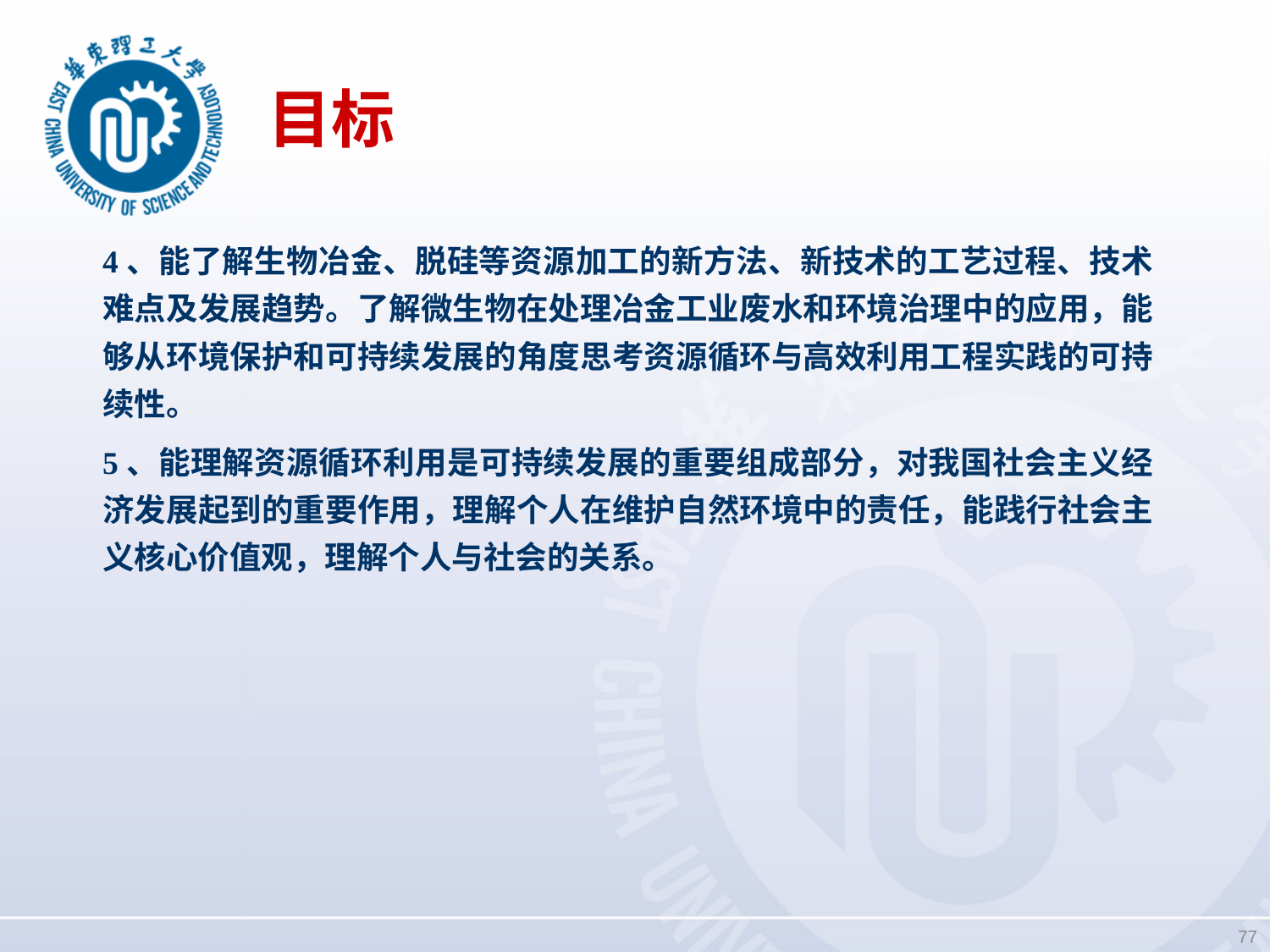

# 目标
4、能了解生物冶金、脱硅等资源加工的新方法、新技术的工艺过程、技术难点及发展趋势。了解微生物在处理冶金工业废水和环境治理中的应用，能够从环境保护和可持续发展的角度思考资源循环与高效利用工程实践的可持续性。
5、能理解资源循环利用是可持续发展的重要组成部分，对我国社会主义经济发展起到的重要作用，理解个人在维护自然环境中的责任，能践行社会主义核心价值观，理解个人与社会的关系。
77